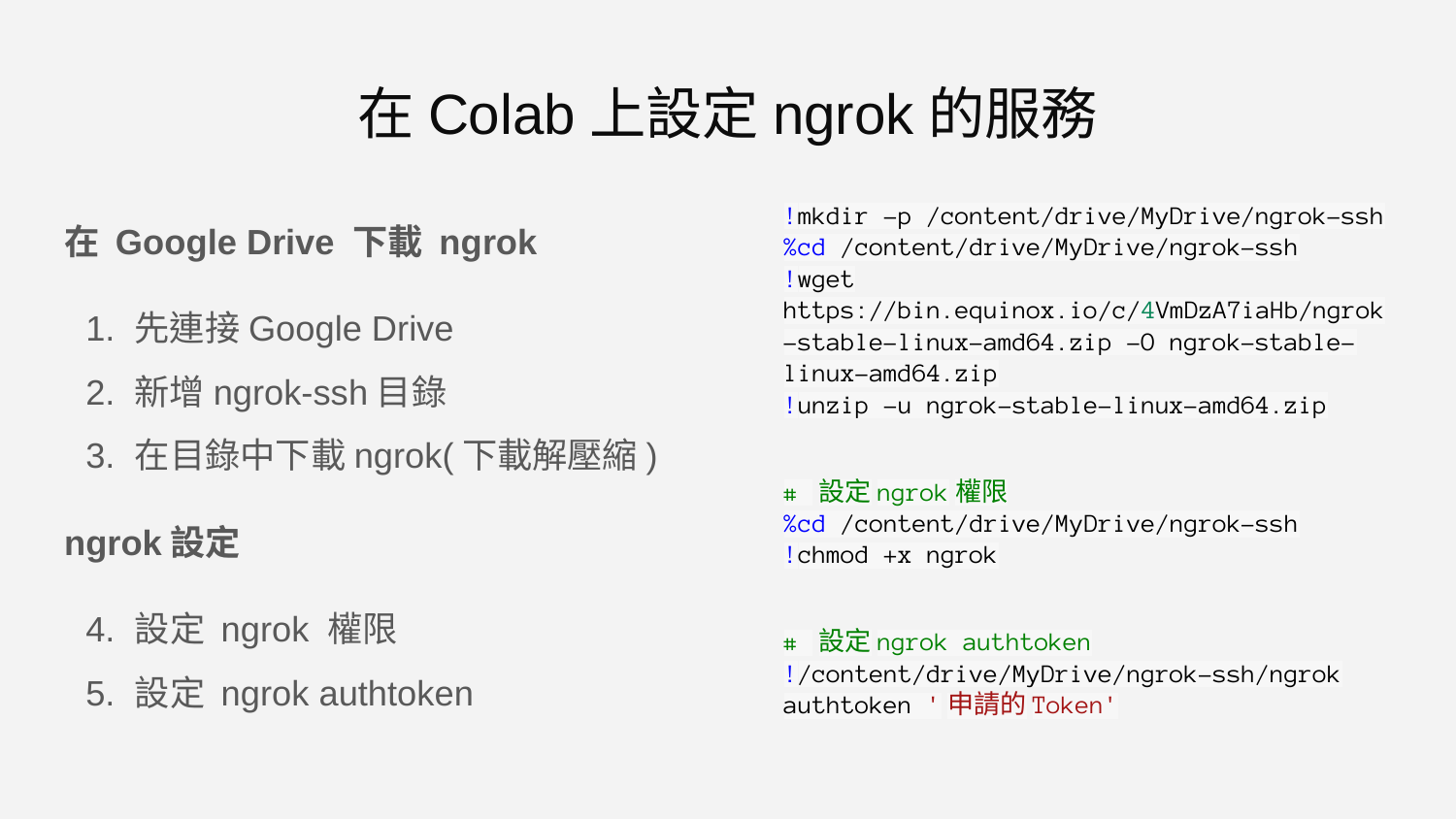

# 在Colab上設定ngrok的服務
在 Google Drive 下載 ngrok
先連接Google Drive
新增ngrok-ssh目錄
在目錄中下載ngrok(下載解壓縮)
ngrok設定
設定 ngrok 權限
設定 ngrok authtoken
!mkdir -p /content/drive/MyDrive/ngrok-ssh
%cd /content/drive/MyDrive/ngrok-ssh
!wget https://bin.equinox.io/c/4VmDzA7iaHb/ngrok-stable-linux-amd64.zip -O ngrok-stable-linux-amd64.zip
!unzip -u ngrok-stable-linux-amd64.zip

# 設定ngrok權限
%cd /content/drive/MyDrive/ngrok-ssh
!chmod +x ngrok

# 設定ngrok authtoken
!/content/drive/MyDrive/ngrok-ssh/ngrok authtoken '申請的Token'